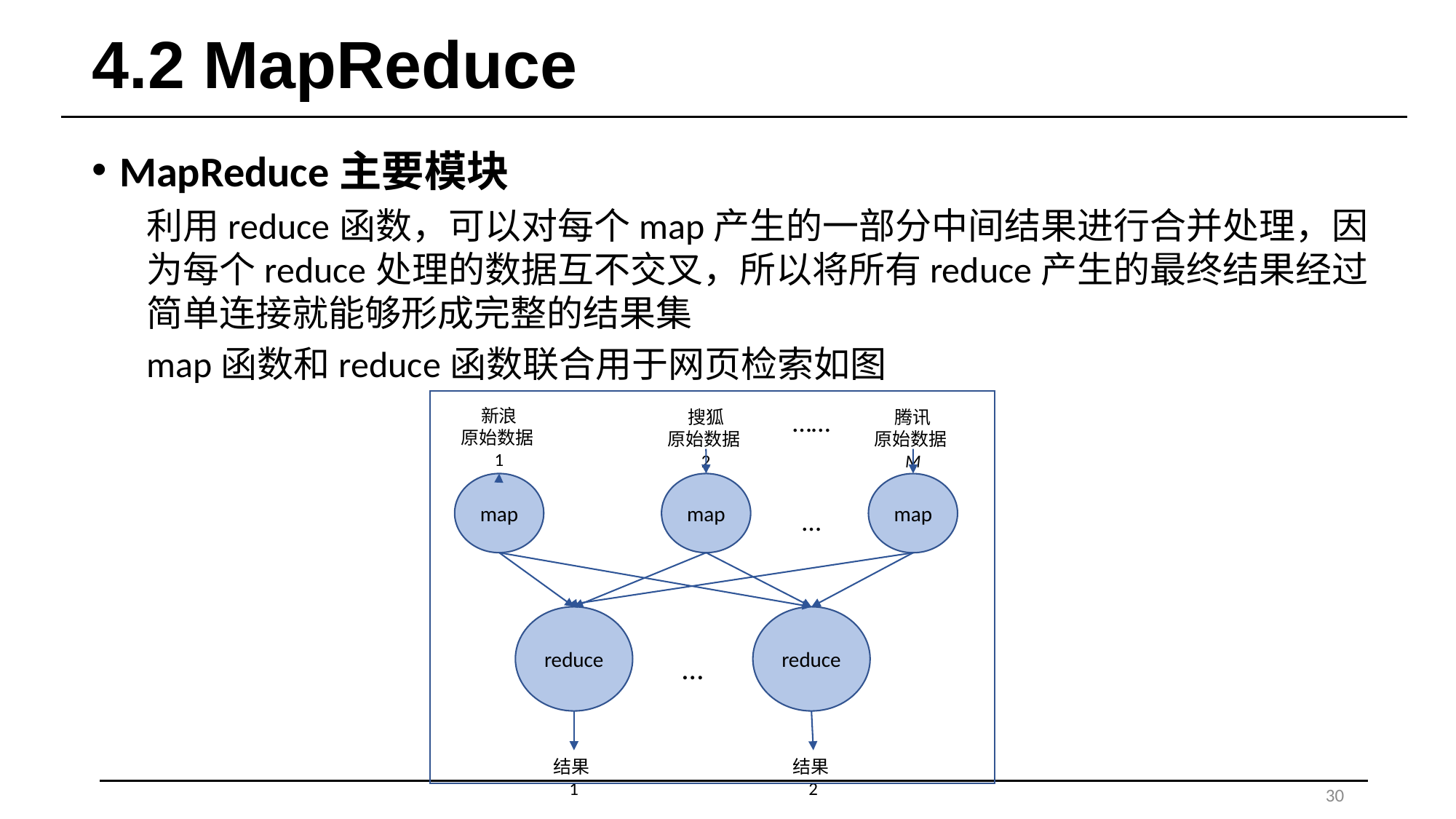

# 4.2 MapReduce
MapReduce主要模块
利用reduce函数，可以对每个map产生的一部分中间结果进行合并处理，因为每个reduce处理的数据互不交叉，所以将所有reduce产生的最终结果经过简单连接就能够形成完整的结果集
map函数和reduce函数联合用于网页检索如图

新浪
原始数据1
……
搜狐
原始数据2
腾讯
原始数据M
map
map
map
…
reduce
reduce
…
结果1
结果2
30